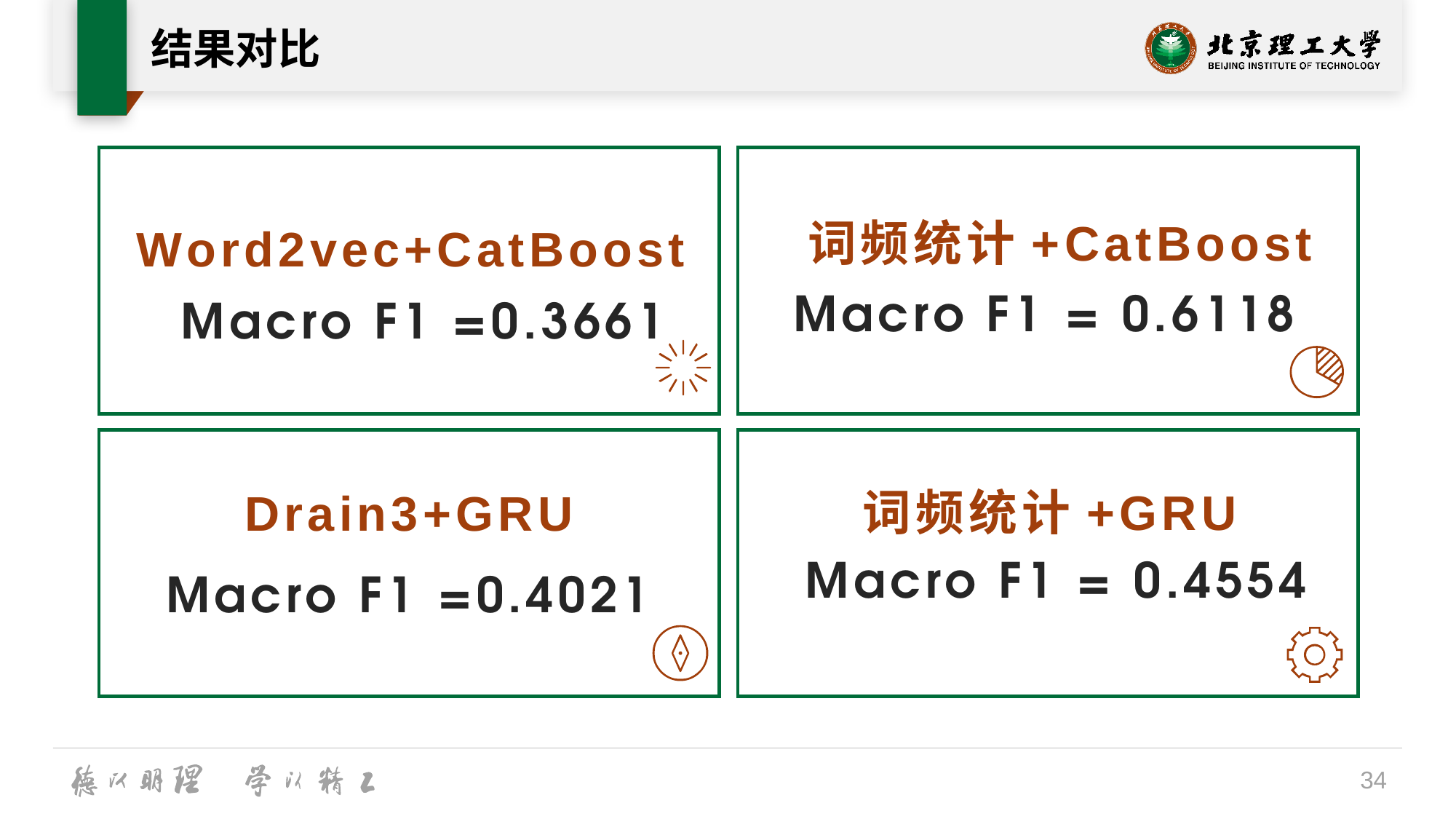

# 结果对比

词频统计+CatBoost
Word2vec+CatBoost
Macro F1 = 0.6118
Macro F1 =0.3661

词频统计+GRU
Drain3+GRU
Macro F1 = 0.4554
Macro F1 =0.4021